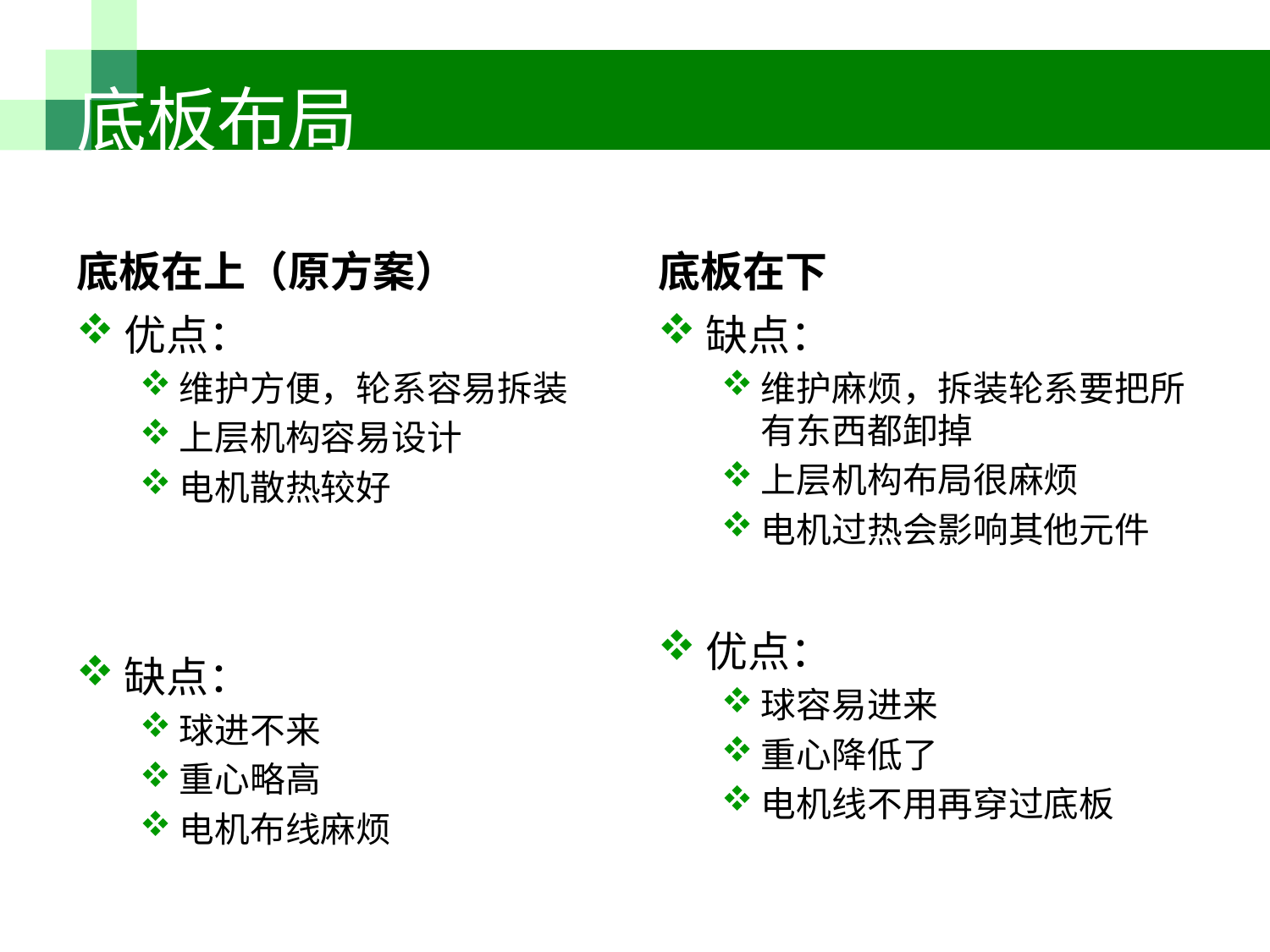

# 底板布局
底板在上（原方案）
底板在下
优点：
维护方便，轮系容易拆装
上层机构容易设计
电机散热较好

缺点：
球进不来
重心略高
电机布线麻烦

缺点：
维护麻烦，拆装轮系要把所有东西都卸掉
上层机构布局很麻烦
电机过热会影响其他元件

优点：
球容易进来
重心降低了
电机线不用再穿过底板